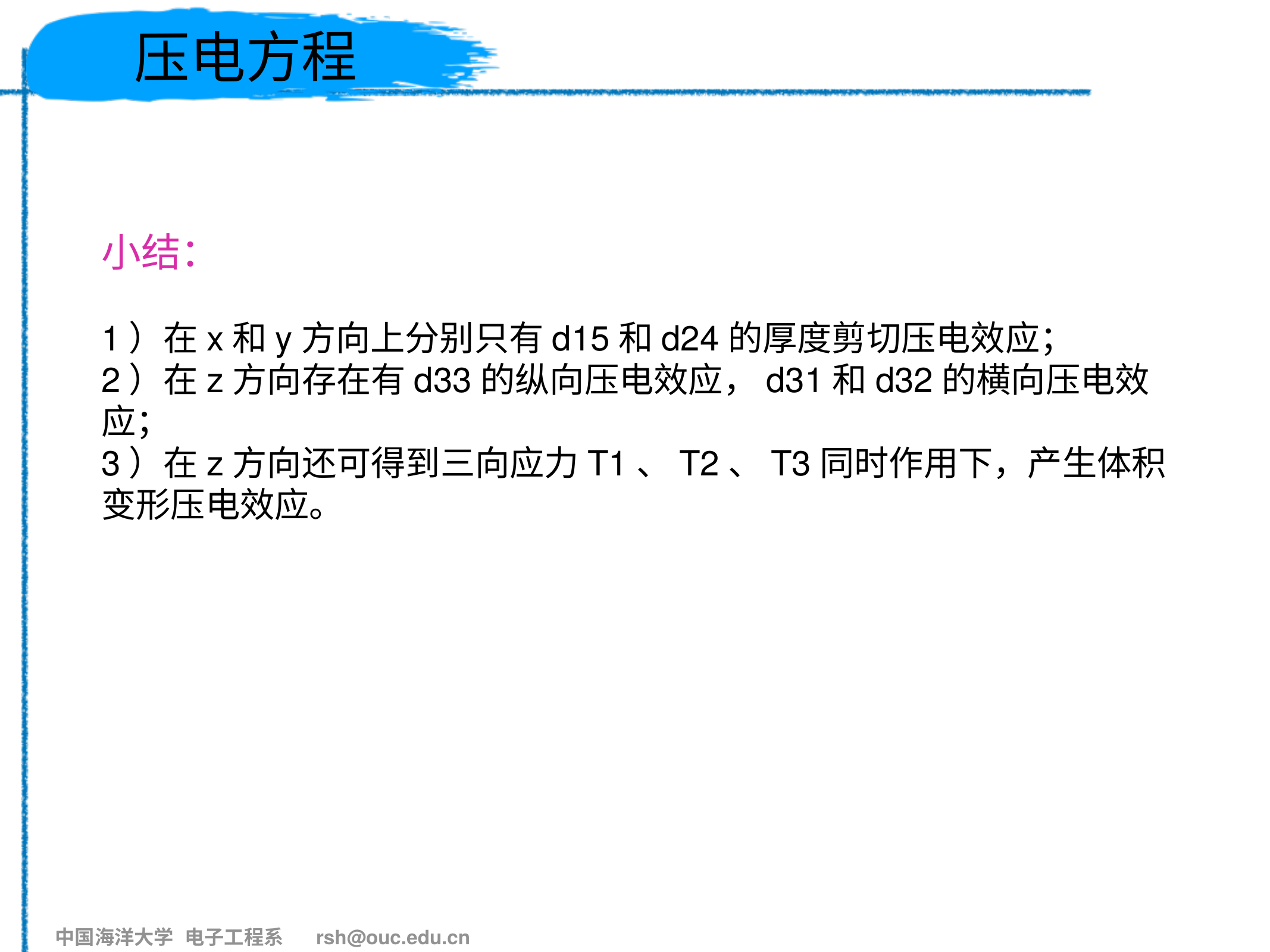

# 压电方程
小结：

1）在x和y方向上分别只有d15和d24的厚度剪切压电效应；
2）在z方向存在有d33的纵向压电效应，d31和d32的横向压电效应；
3）在z方向还可得到三向应力T1、T2、T3同时作用下，产生体积变形压电效应。